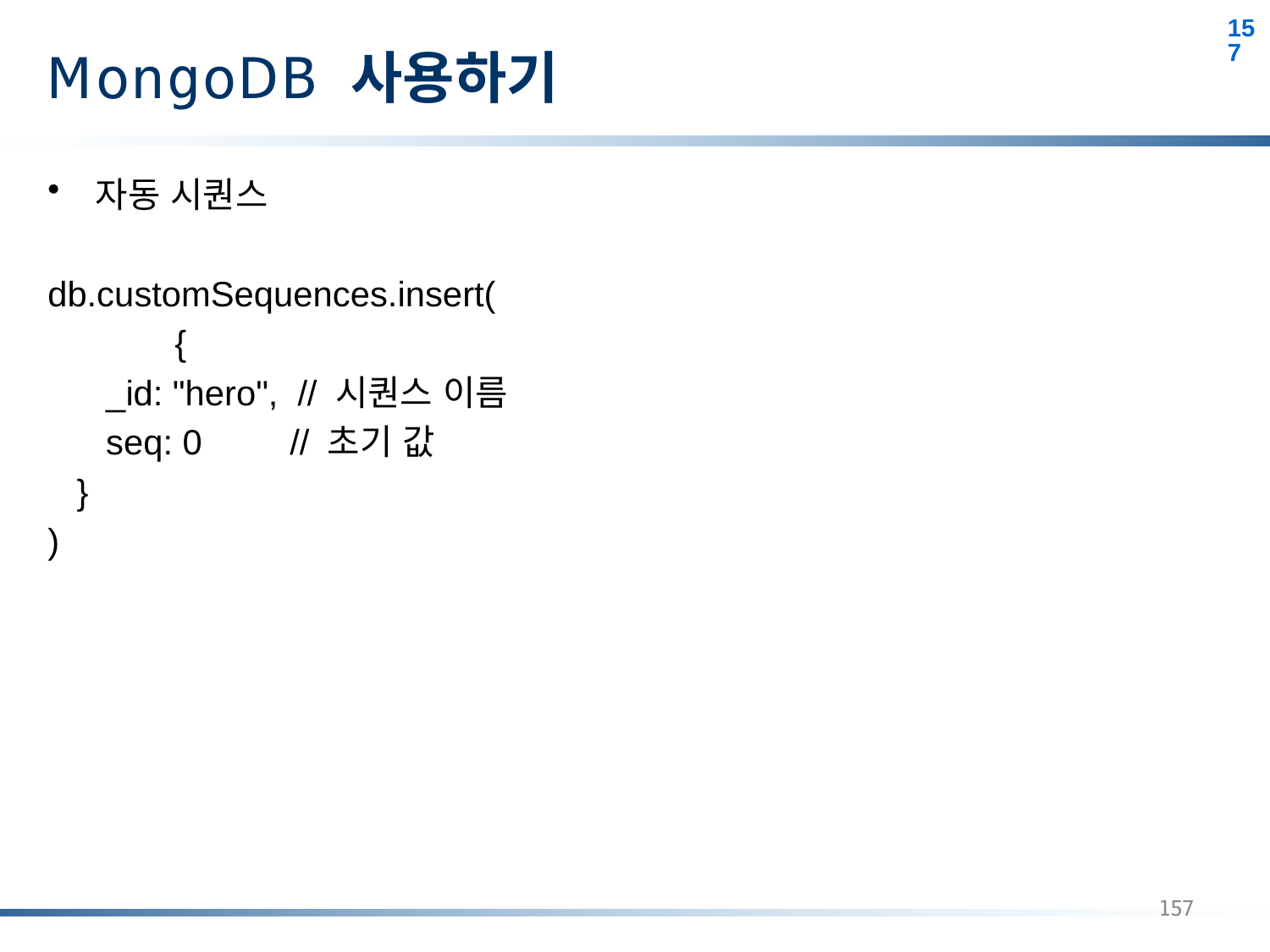

# MongoDB 사용하기
자동 시퀀스

db.customSequences.insert(
	{
      _id: "hero",  // 시퀀스 이름
      seq: 0         // 초기 값
   }
)

157